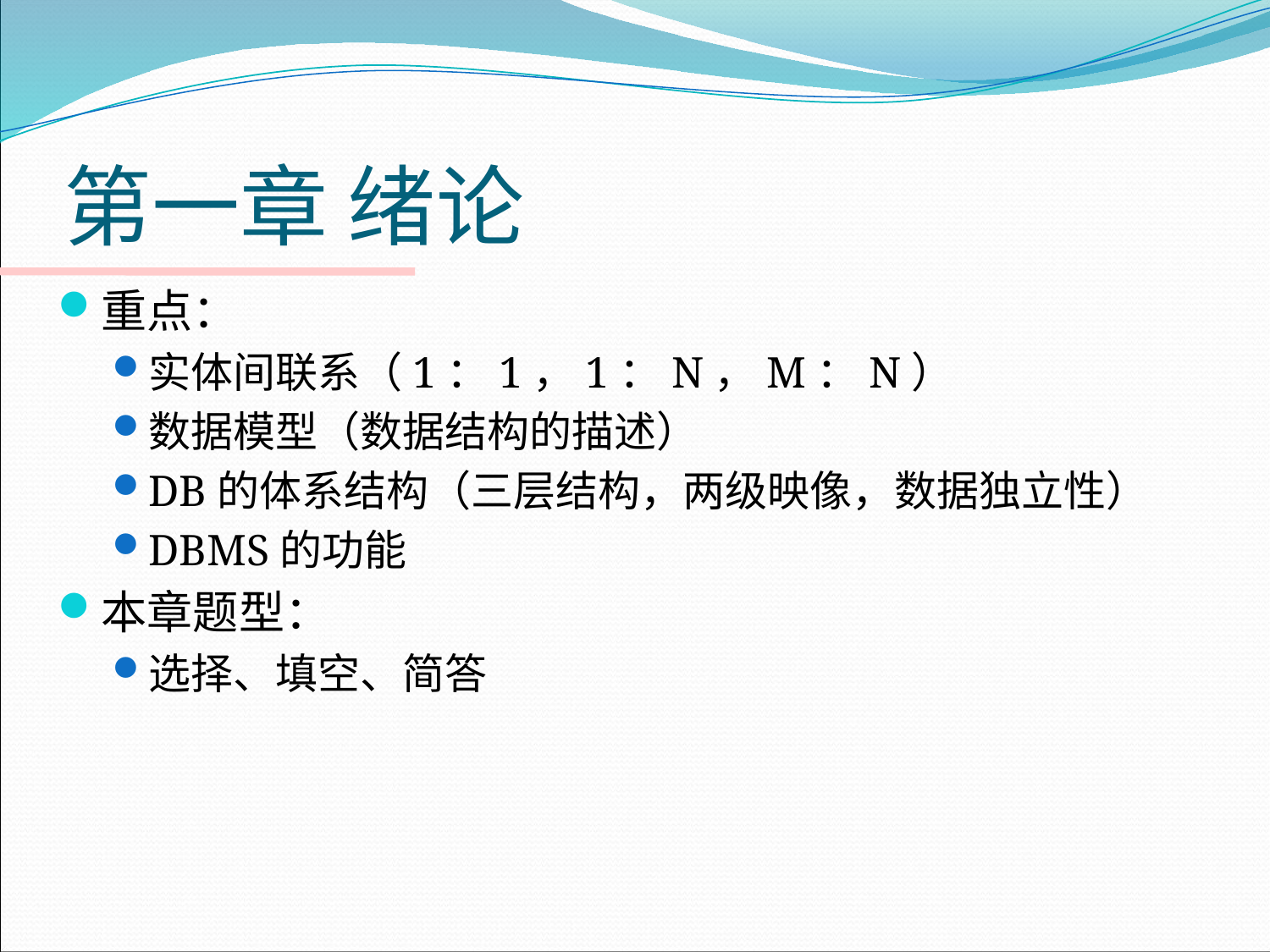

# 第一章 绪论
重点：
实体间联系（1：1，1：N，M：N）
数据模型（数据结构的描述）
DB的体系结构（三层结构，两级映像，数据独立性）
DBMS的功能
本章题型：
选择、填空、简答
9